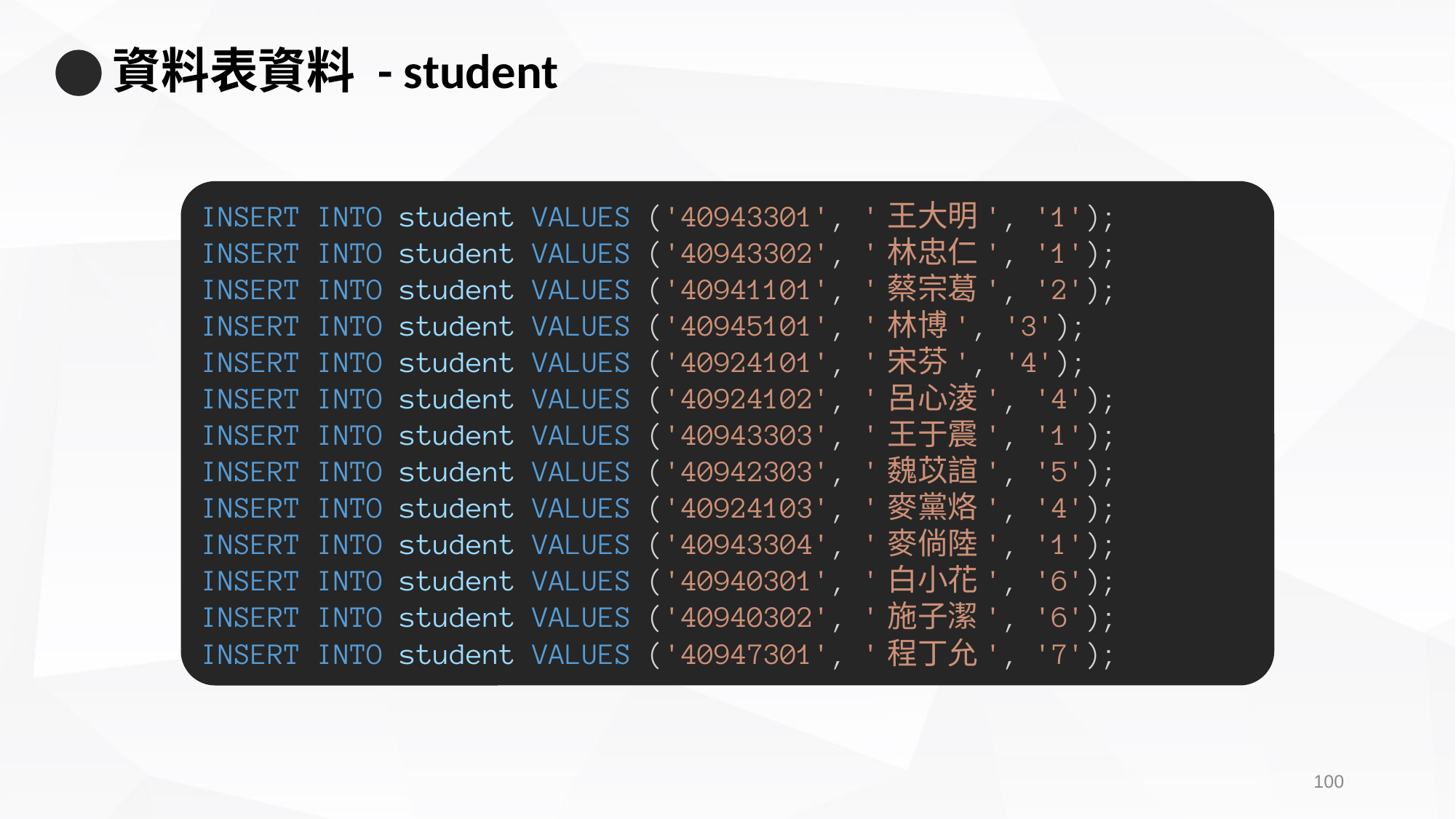

# 資料表資料 - student
INSERT INTO student VALUES ('40943301', '王大明', '1');
INSERT INTO student VALUES ('40943302', '林忠仁', '1');
INSERT INTO student VALUES ('40941101', '蔡宗葛', '2');
INSERT INTO student VALUES ('40945101', '林博', '3');
INSERT INTO student VALUES ('40924101', '宋芬', '4');
INSERT INTO student VALUES ('40924102', '呂心淩', '4');
INSERT INTO student VALUES ('40943303', '王于震', '1');
INSERT INTO student VALUES ('40942303', '魏苡諠', '5');
INSERT INTO student VALUES ('40924103', '麥黨烙', '4');
INSERT INTO student VALUES ('40943304', '麥倘陸', '1');
INSERT INTO student VALUES ('40940301', '白小花', '6');
INSERT INTO student VALUES ('40940302', '施子潔', '6');
INSERT INTO student VALUES ('40947301', '程丁允', '7');
100